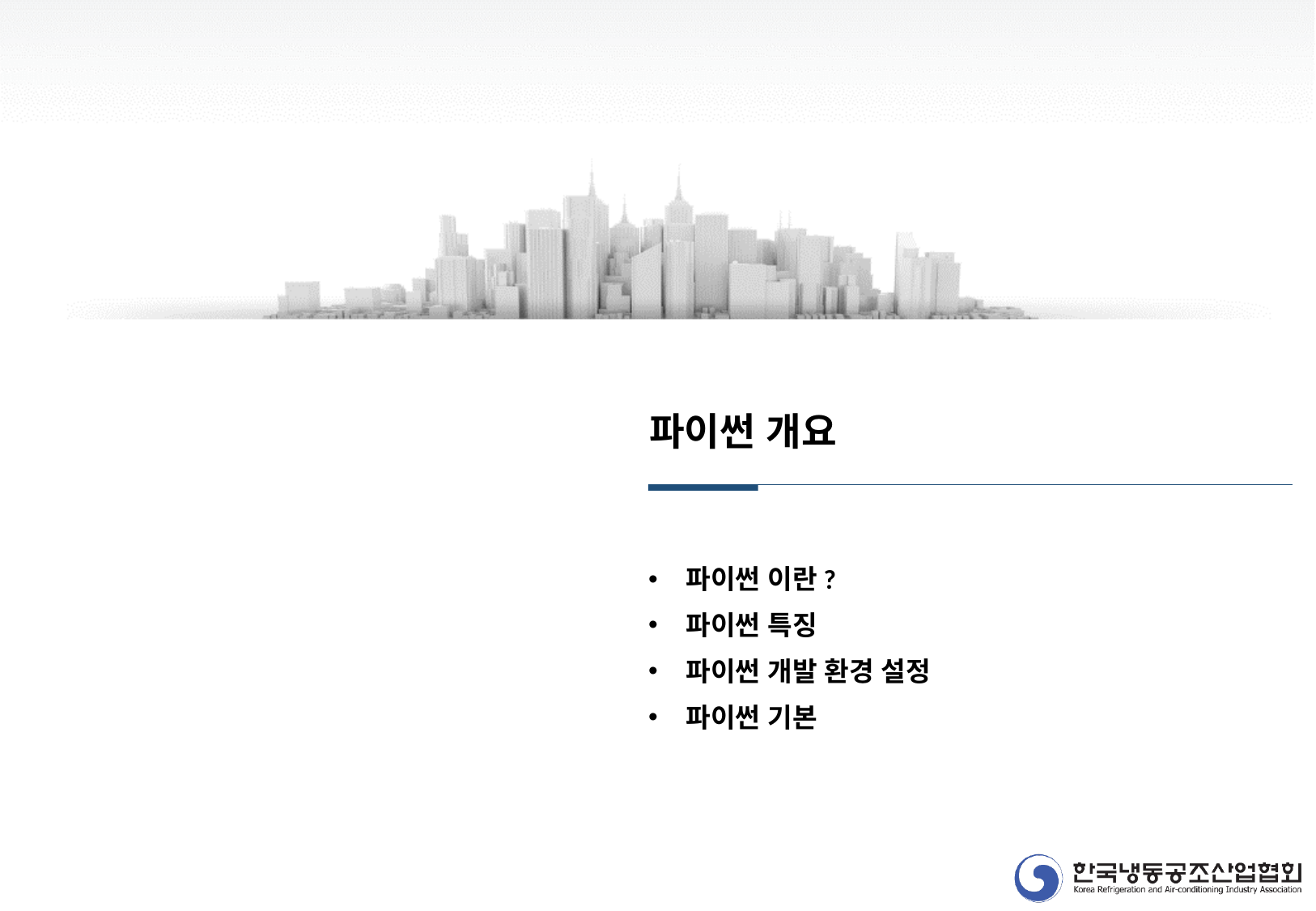

파이썬 개요
파이썬 이란?
파이썬 특징
파이썬 개발 환경 설정
파이썬 기본